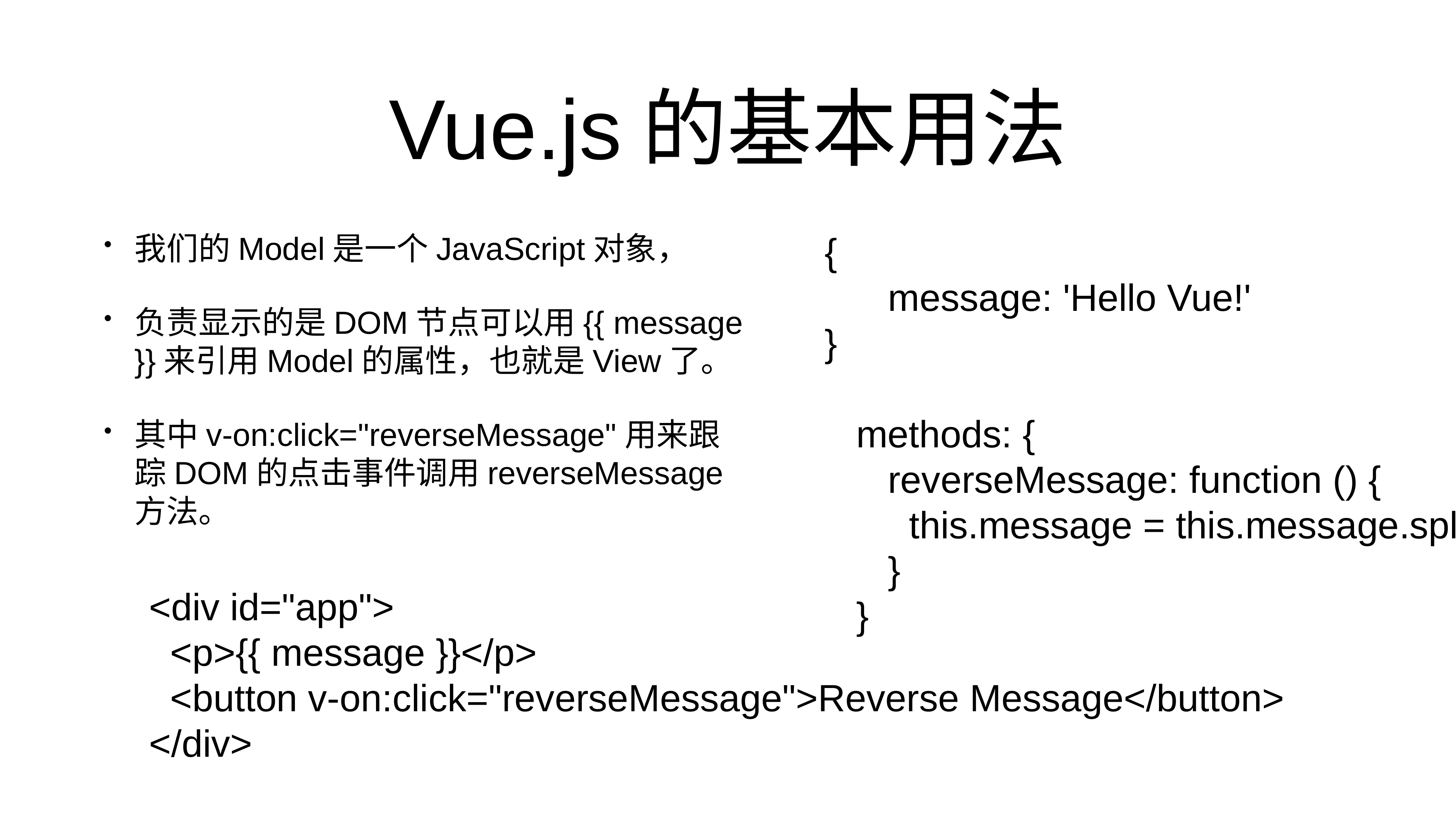

# Vue.js的基本用法
我们的Model是一个JavaScript对象，
负责显示的是DOM节点可以用{{ message }}来引用Model的属性，也就是View了。
其中v-on:click="reverseMessage"用来跟踪DOM的点击事件调用reverseMessage方法。
  {
        message: 'Hello Vue!'
  }

     methods: {
        reverseMessage: function () {
          this.message = this.message.split('').reverse().join('')
        }
     }
<div id="app">
  <p>{{ message }}</p>
  <button v-on:click="reverseMessage">Reverse Message</button>
</div>